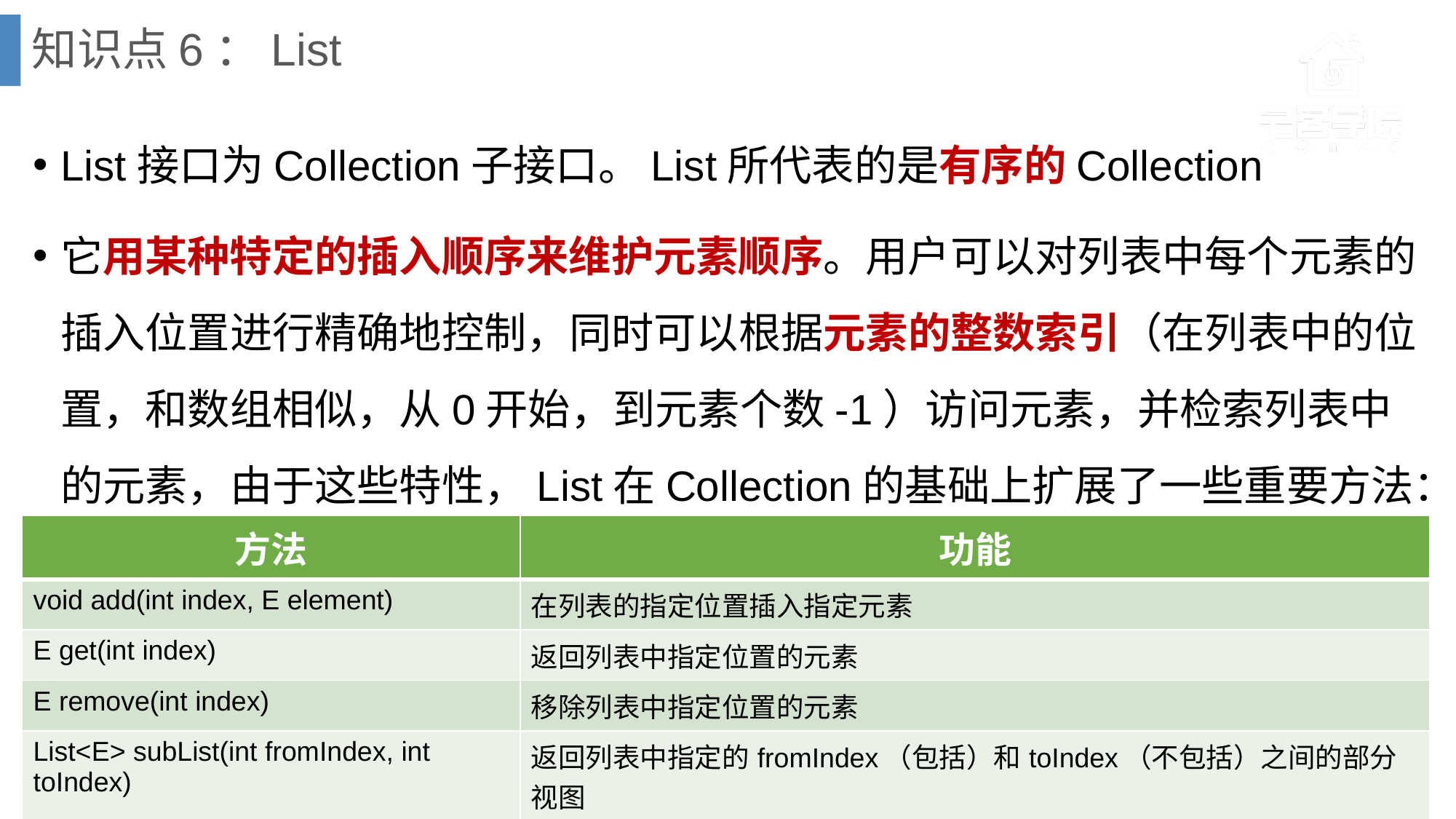

# 知识点6：List
List接口为Collection子接口。List所代表的是有序的Collection
它用某种特定的插入顺序来维护元素顺序。用户可以对列表中每个元素的插入位置进行精确地控制，同时可以根据元素的整数索引（在列表中的位置，和数组相似，从0开始，到元素个数-1）访问元素，并检索列表中的元素，由于这些特性，List在Collection的基础上扩展了一些重要方法：
| 方法 | 功能 |
| --- | --- |
| void add(int index, E element) | 在列表的指定位置插入指定元素 |
| E get(int index) | 返回列表中指定位置的元素 |
| E remove(int index) | 移除列表中指定位置的元素 |
| List<E> subList(int fromIndex, int toIndex) | 返回列表中指定的fromIndex（包括）和toIndex（不包括）之间的部分视图 |